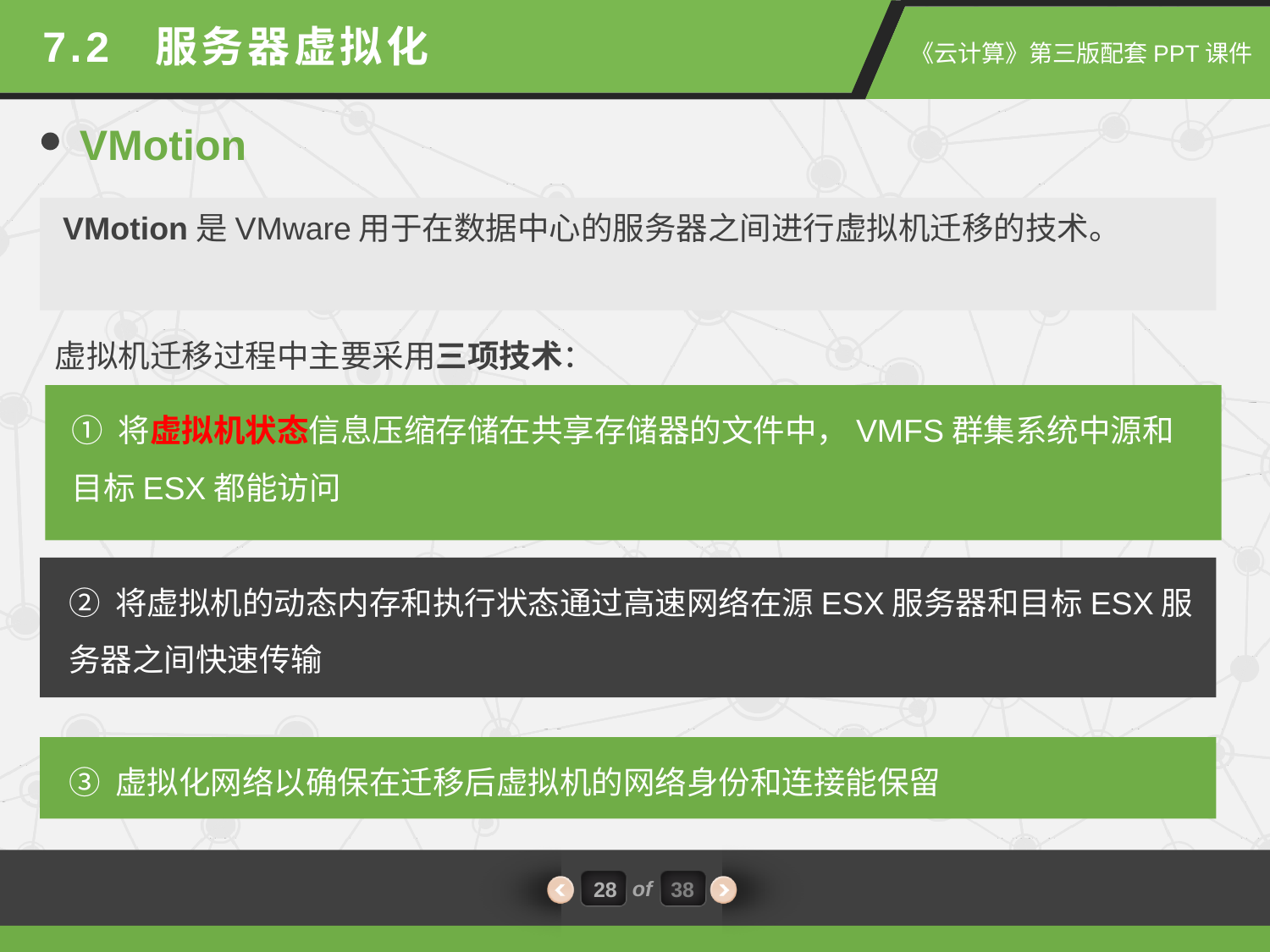

7.2  服务器虚拟化
VMotion

VMotion是VMware用于在数据中心的服务器之间进行虚拟机迁移的技术。
虚拟机迁移过程中主要采用三项技术：
① 将虚拟机状态信息压缩存储在共享存储器的文件中，VMFS群集系统中源和目标ESX都能访问

② 将虚拟机的动态内存和执行状态通过高速网络在源ESX服务器和目标ESX服务器之间快速传输

③ 虚拟化网络以确保在迁移后虚拟机的网络身份和连接能保留
28